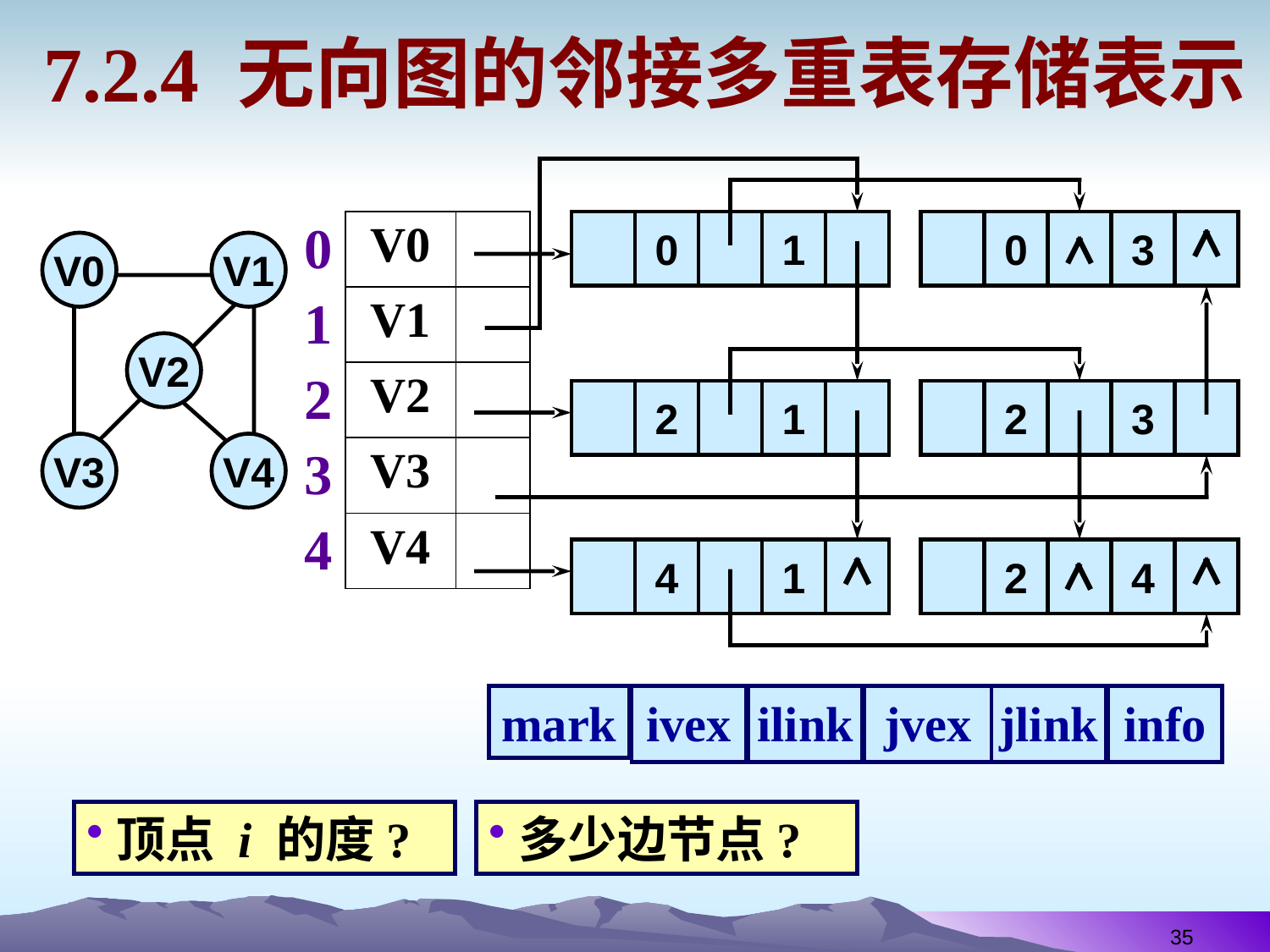

# 7.2.4 无向图的邻接多重表存储表示

| 0 | V0 |  |
| --- | --- | --- |
| 1 | V1 |  |
| 2 | V2 |  |
| 3 | V3 |  |
| 4 | V4 |  |

0

1

0

3

V0
V1

V2

V3
V4

2

1

2

3

4

1

2

4

mark
ivex
ilink
jvex
jlink
info
顶点 i 的度?
多少边节点?
35